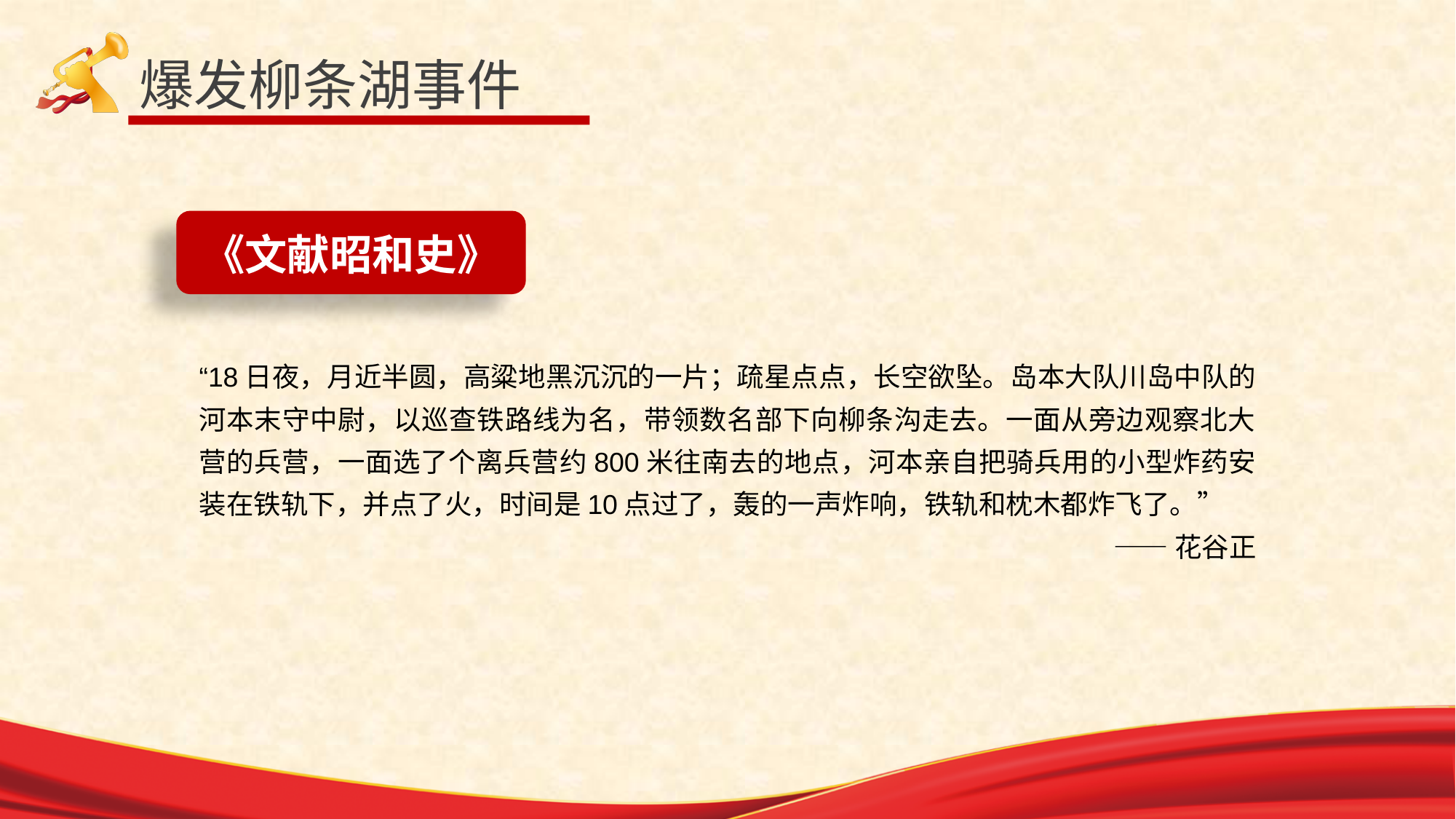

爆发柳条湖事件

《文献昭和史》
“18日夜，月近半圆，高粱地黑沉沉的一片；疏星点点，长空欲坠。岛本大队川岛中队的河本末守中尉，以巡查铁路线为名，带领数名部下向柳条沟走去。一面从旁边观察北大营的兵营，一面选了个离兵营约800米往南去的地点，河本亲自把骑兵用的小型炸药安装在铁轨下，并点了火，时间是10点过了，轰的一声炸响，铁轨和枕木都炸飞了。”
——花谷正